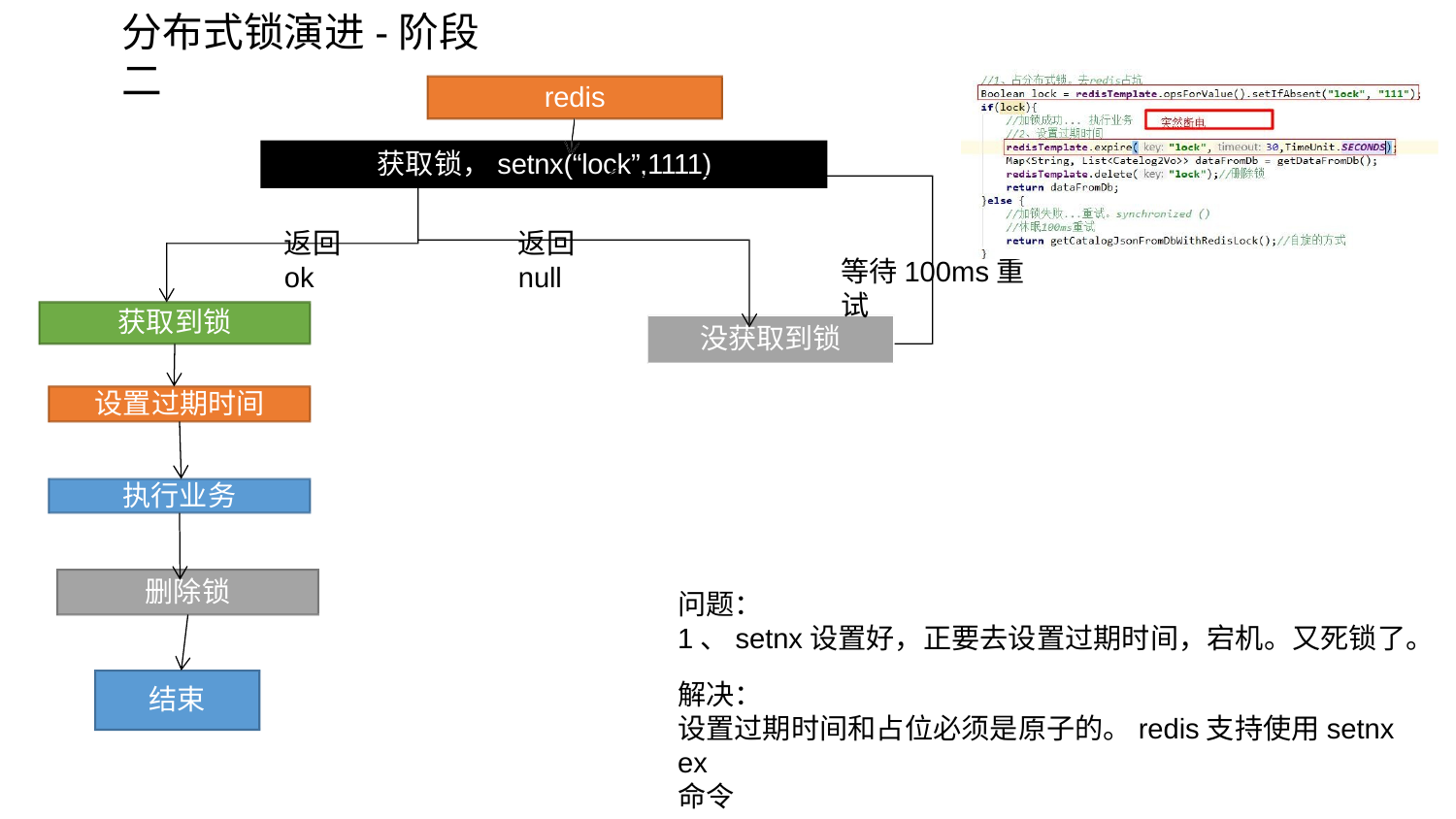

# 分布式锁演进-阶段二

redis

获取锁，setnx(“lock”,1111)

返回ok
返回null

等待100ms重试

获取到锁

没获取到锁

设置过期时间

执行业务

删除锁
问题：
1、setnx设置好，正要去设置过期时间，宕机。又死锁了。

解决：
设置过期时间和占位必须是原子的。redis支持使用setnx ex
命令

结束